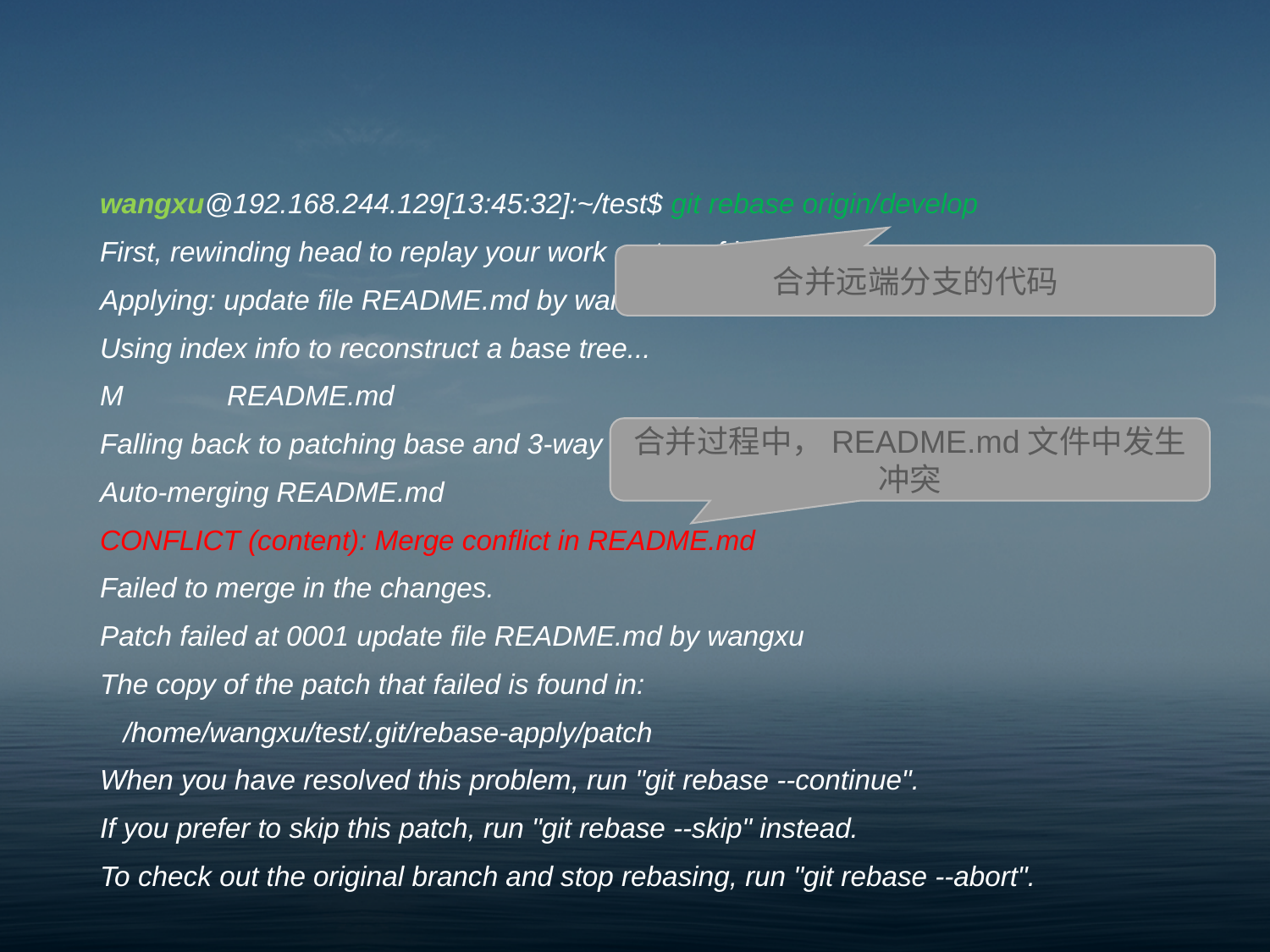

#
wangxu@192.168.244.129[13:45:32]:~/test$ git rebase origin/develop
First, rewinding head to replay your work on top of it...
Applying: update file README.md by wangxu
Using index info to reconstruct a base tree...
M	README.md
Falling back to patching base and 3-way merge...
Auto-merging README.md
CONFLICT (content): Merge conflict in README.md
Failed to merge in the changes.
Patch failed at 0001 update file README.md by wangxu
The copy of the patch that failed is found in:
   /home/wangxu/test/.git/rebase-apply/patch
When you have resolved this problem, run "git rebase --continue".
If you prefer to skip this patch, run "git rebase --skip" instead.
To check out the original branch and stop rebasing, run "git rebase --abort".
合并远端分支的代码
合并过程中，README.md文件中发生冲突